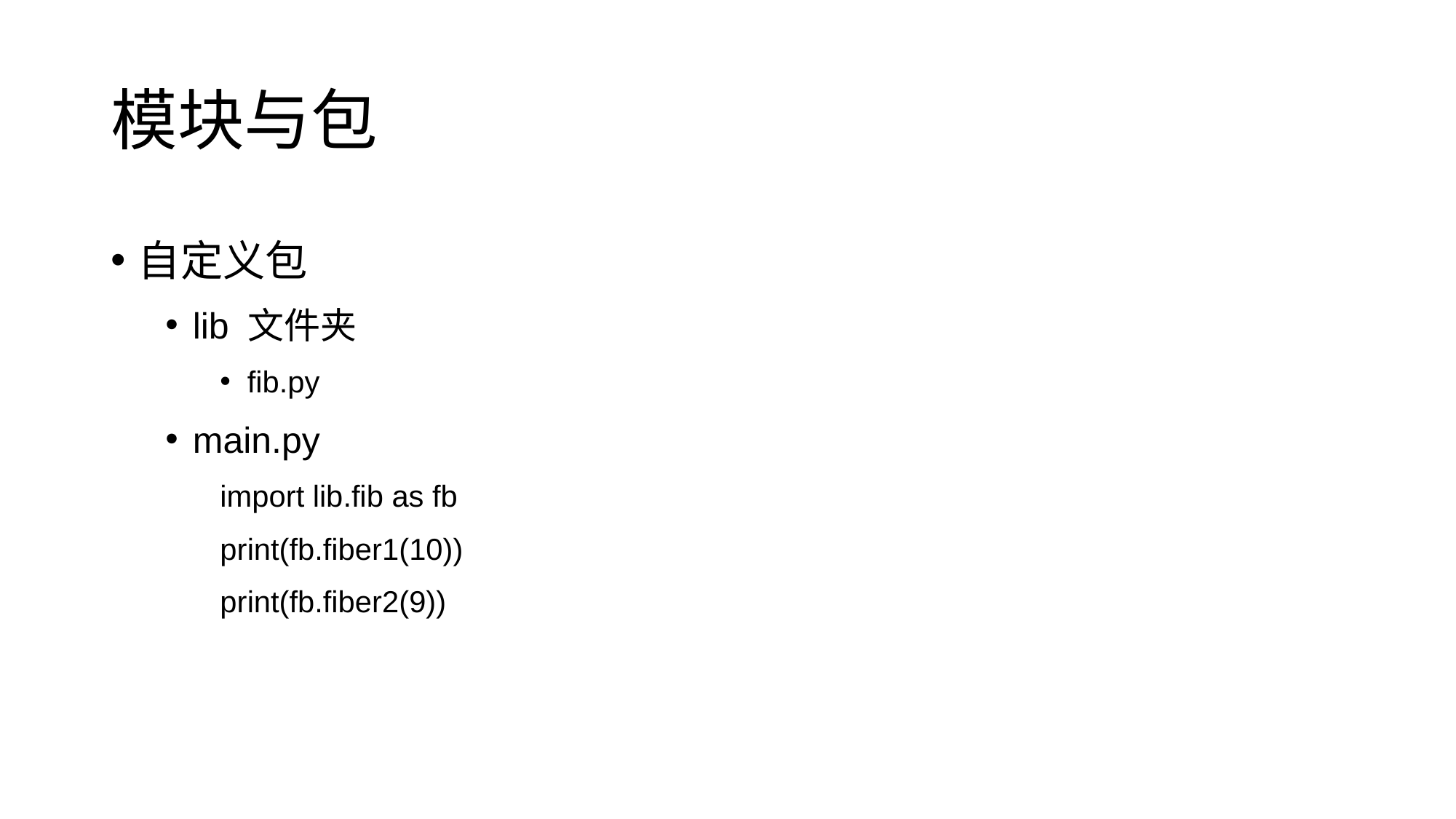

# 模块与包
自定义包
lib 文件夹
fib.py
main.py
import lib.fib as fb
print(fb.fiber1(10))
print(fb.fiber2(9))